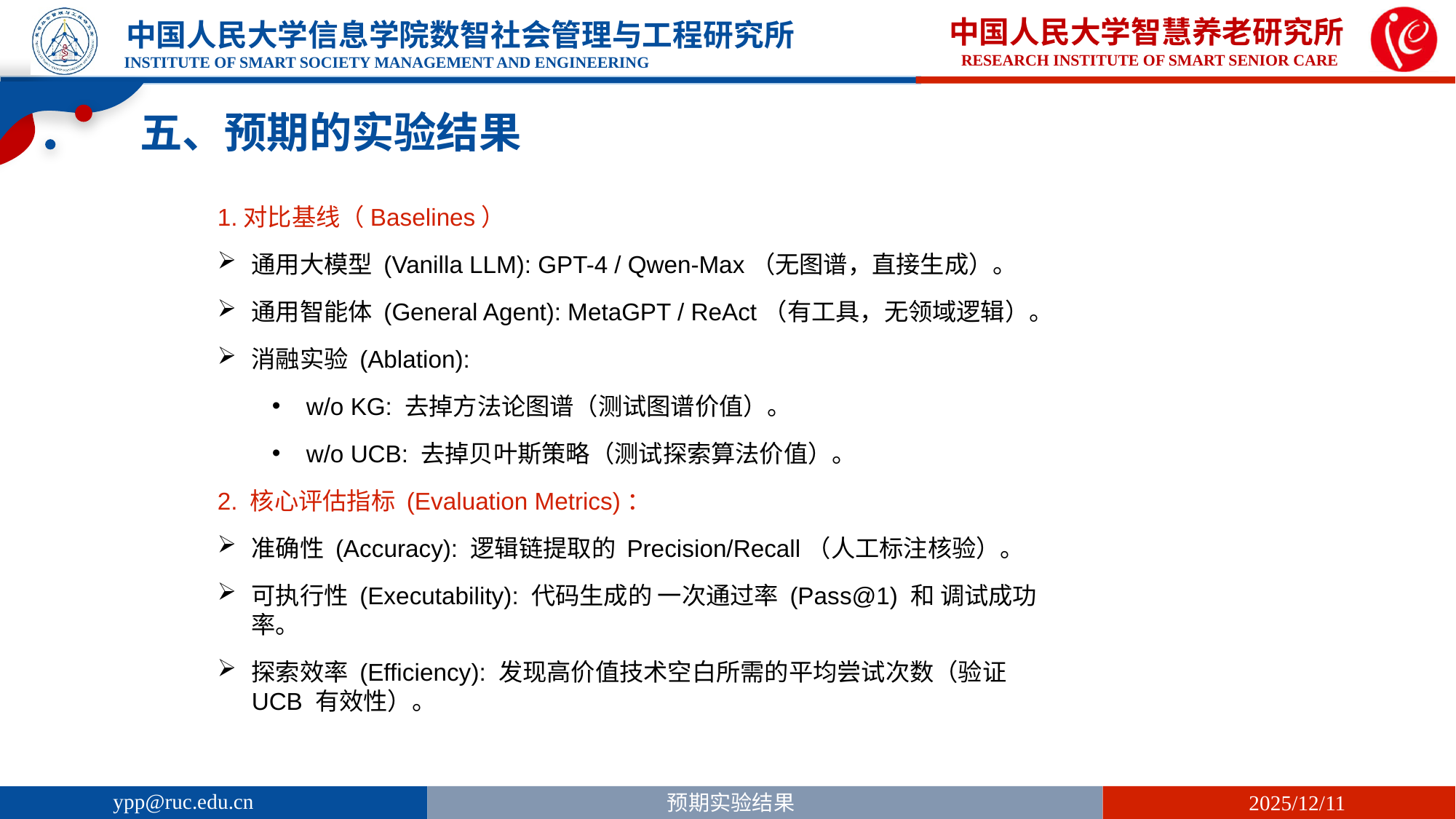

五、预期的实验结果
1.对比基线（Baselines）
通用大模型 (Vanilla LLM): GPT-4 / Qwen-Max（无图谱，直接生成）。
通用智能体 (General Agent): MetaGPT / ReAct（有工具，无领域逻辑）。
消融实验 (Ablation):
w/o KG: 去掉方法论图谱（测试图谱价值）。
w/o UCB: 去掉贝叶斯策略（测试探索算法价值）。
2. 核心评估指标 (Evaluation Metrics)：
准确性 (Accuracy): 逻辑链提取的 Precision/Recall（人工标注核验）。
可执行性 (Executability): 代码生成的 一次通过率 (Pass@1) 和 调试成功率。
探索效率 (Efficiency): 发现高价值技术空白所需的平均尝试次数（验证 UCB 有效性）。
ypp@ruc.edu.cn
预期实验结果
2025/12/11